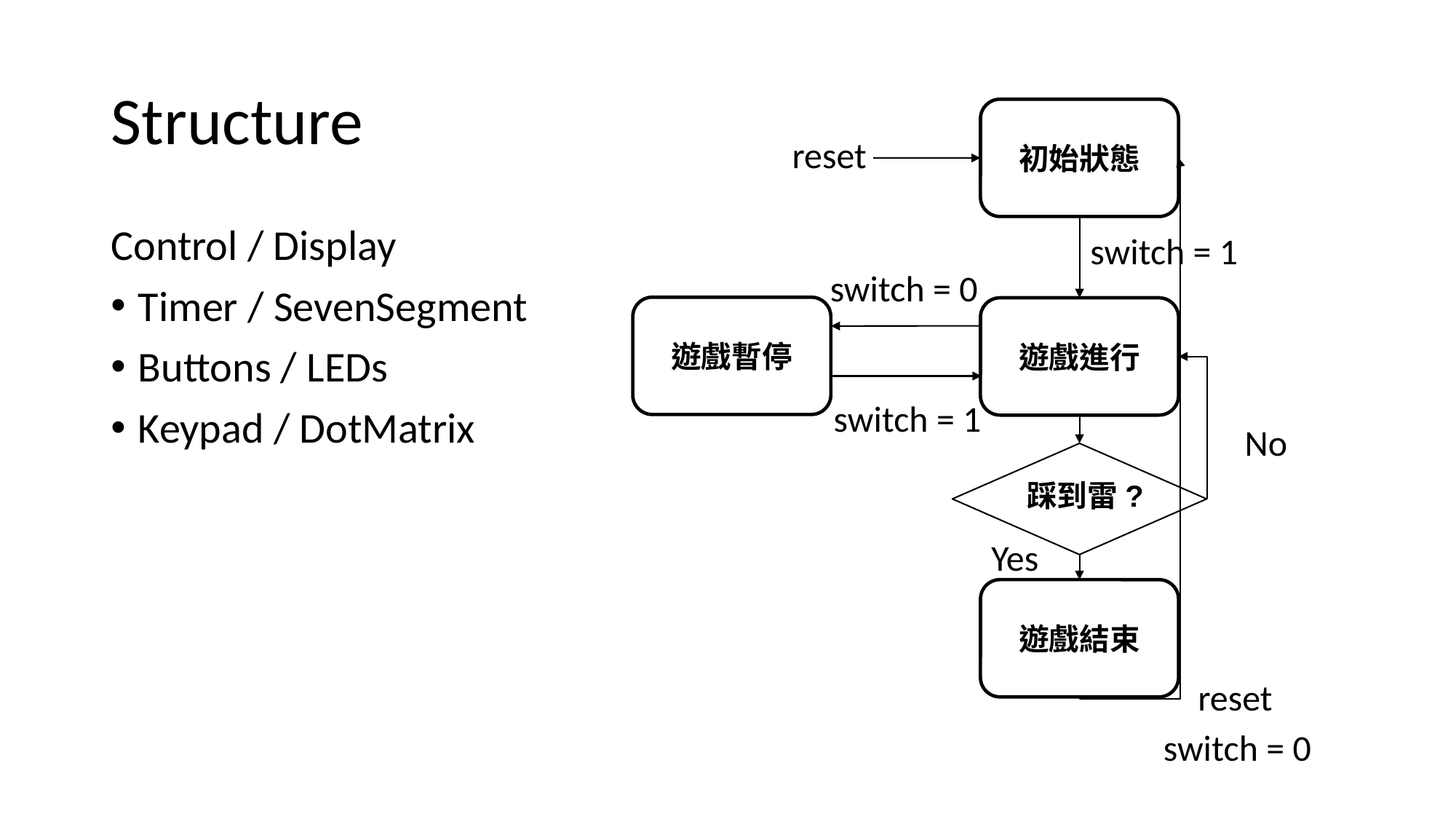

# Structure
初始狀態
reset
switch = 1
switch = 0
遊戲暫停
遊戲進行
switch = 1
No
踩到雷?
Yes
遊戲結束
reset
switch = 0
Control / Display
Timer / SevenSegment
Buttons / LEDs
Keypad / DotMatrix